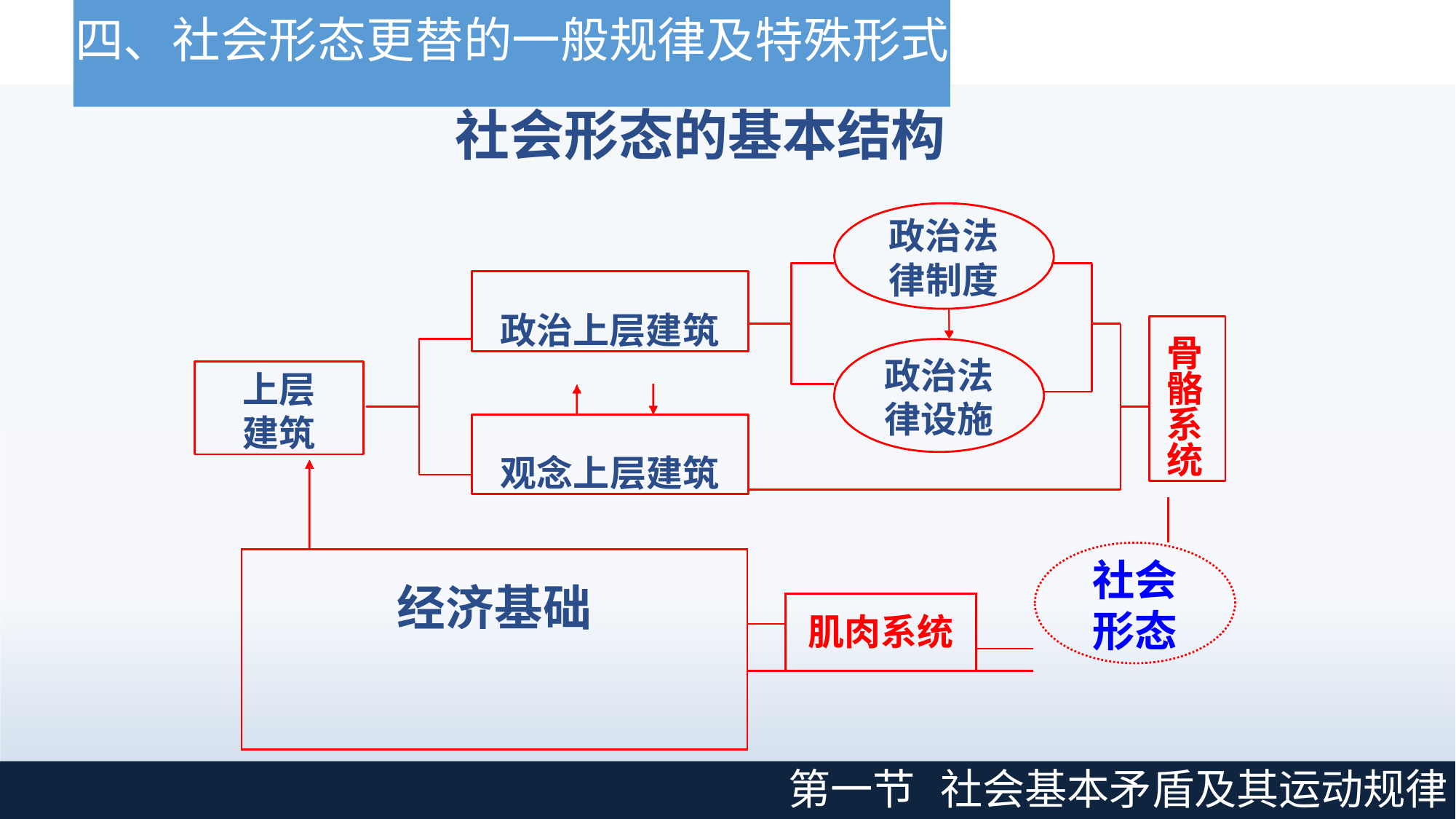

# 四、社会形态更替的一般规律及特殊形式

社会形态的基本结构

政治法
律制度

政治上层建筑

骨 骼 系 统

政治法
律设施
上层 建筑

观念上层建筑

| 经济基础 |  |  |  |
| --- | --- | --- | --- |
|  |  | 肌肉系统 |  |
|  |  |  |  |
|  |  |  |  |
|  |  |  |  |
社会 形态
第一节
社会基本矛盾及其运动规律